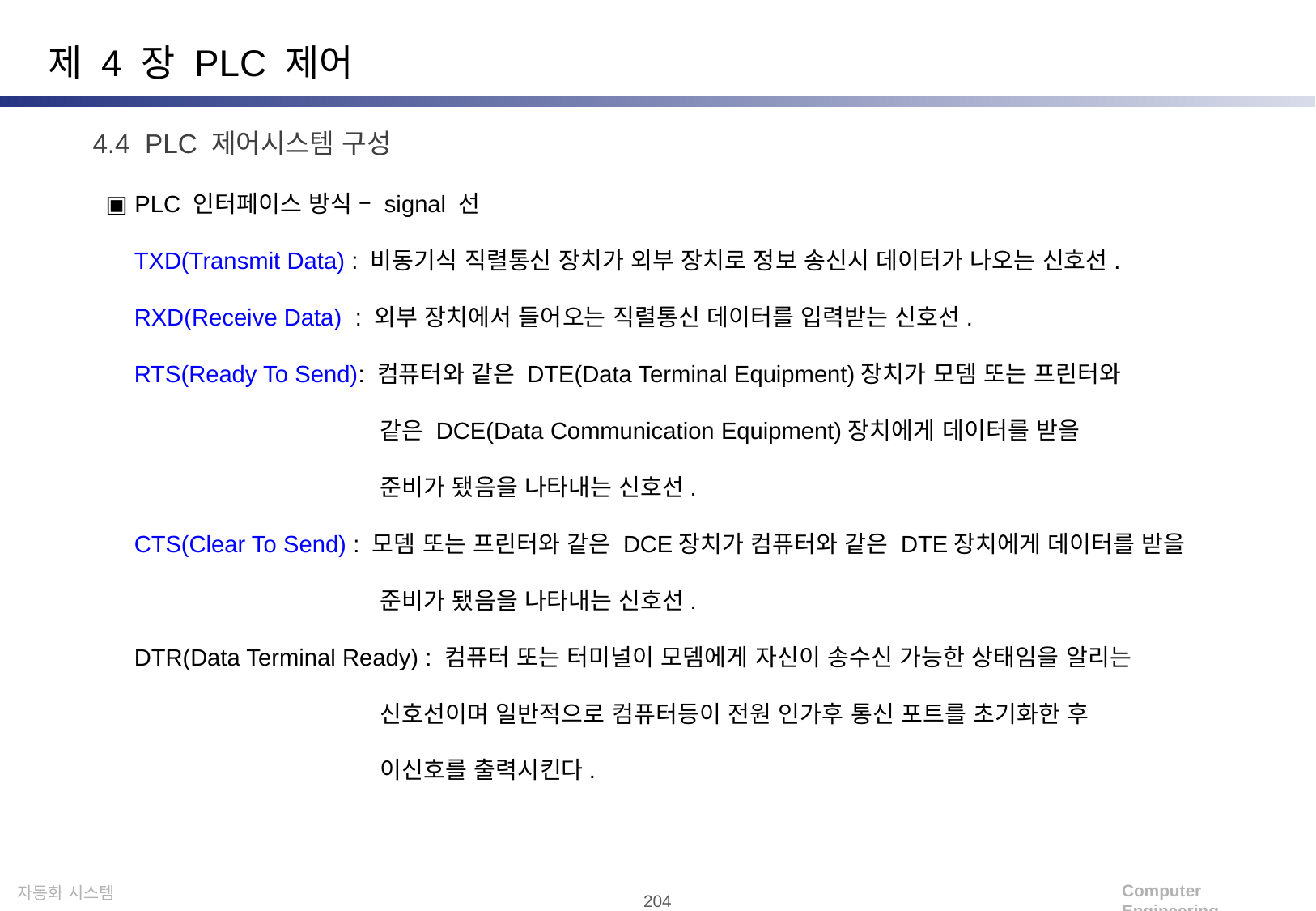

제 4 장 PLC 제어
4.4  PLC 제어시스템 구성
▣ PLC 인터페이스 방식 – signal 선
TXD(Transmit Data) : 비동기식 직렬통신 장치가 외부 장치로 정보 송신시 데이터가 나오는 신호선.
RXD(Receive Data)  : 외부 장치에서 들어오는 직렬통신 데이터를 입력받는 신호선.
RTS(Ready To Send): 컴퓨터와 같은 DTE(Data Terminal Equipment)장치가 모뎀 또는 프린터와
                                    같은 DCE(Data Communication Equipment)장치에게 데이터를 받을
                                    준비가 됐음을 나타내는 신호선.
CTS(Clear To Send) : 모뎀 또는 프린터와 같은 DCE장치가 컴퓨터와 같은 DTE장치에게 데이터를 받을
                                    준비가 됐음을 나타내는 신호선.
DTR(Data Terminal Ready) : 컴퓨터 또는 터미널이 모뎀에게 자신이 송수신 가능한 상태임을 알리는
                                    신호선이며 일반적으로 컴퓨터등이 전원 인가후 통신 포트를 초기화한 후
                                    이신호를 출력시킨다.